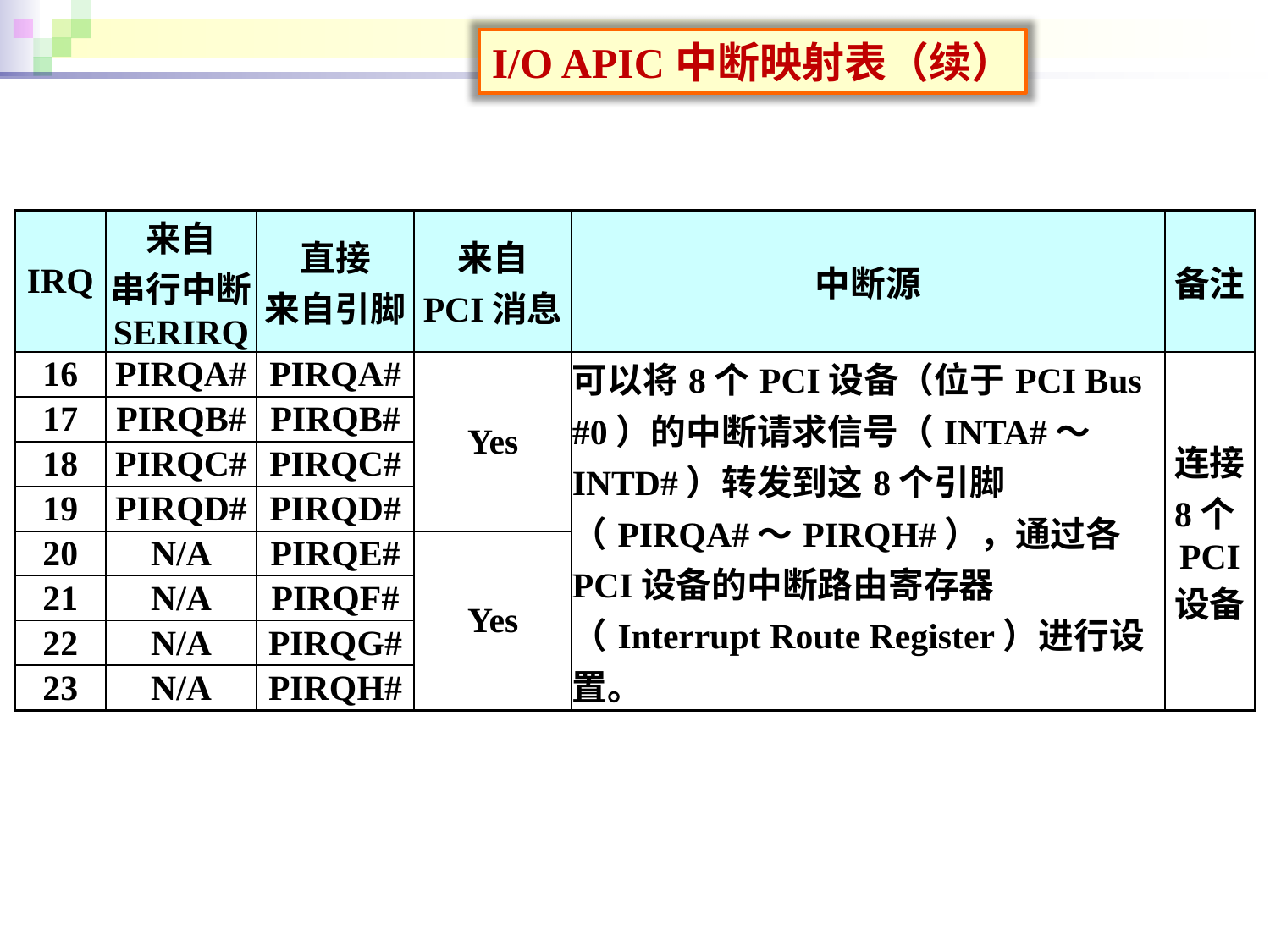

I/O APIC中断映射表（续）
| IRQ | 来自 串行中断 SERIRQ | 直接 来自引脚 | 来自 PCI消息 | 中断源 | 备注 |
| --- | --- | --- | --- | --- | --- |
| 16 | PIRQA# | PIRQA# | Yes | 可以将8个PCI设备（位于PCI Bus #0）的中断请求信号（INTA#～INTD#）转发到这8个引脚（PIRQA#～PIRQH#），通过各PCI设备的中断路由寄存器（Interrupt Route Register）进行设置。 | 连接 8个PCI 设备 |
| 17 | PIRQB# | PIRQB# |  |  |  |
| 18 | PIRQC# | PIRQC# |  |  |  |
| 19 | PIRQD# | PIRQD# |  |  |  |
| 20 | N/A | PIRQE# | Yes |  |  |
| 21 | N/A | PIRQF# |  |  |  |
| 22 | N/A | PIRQG# |  |  |  |
| 23 | N/A | PIRQH# |  |  |  |
184